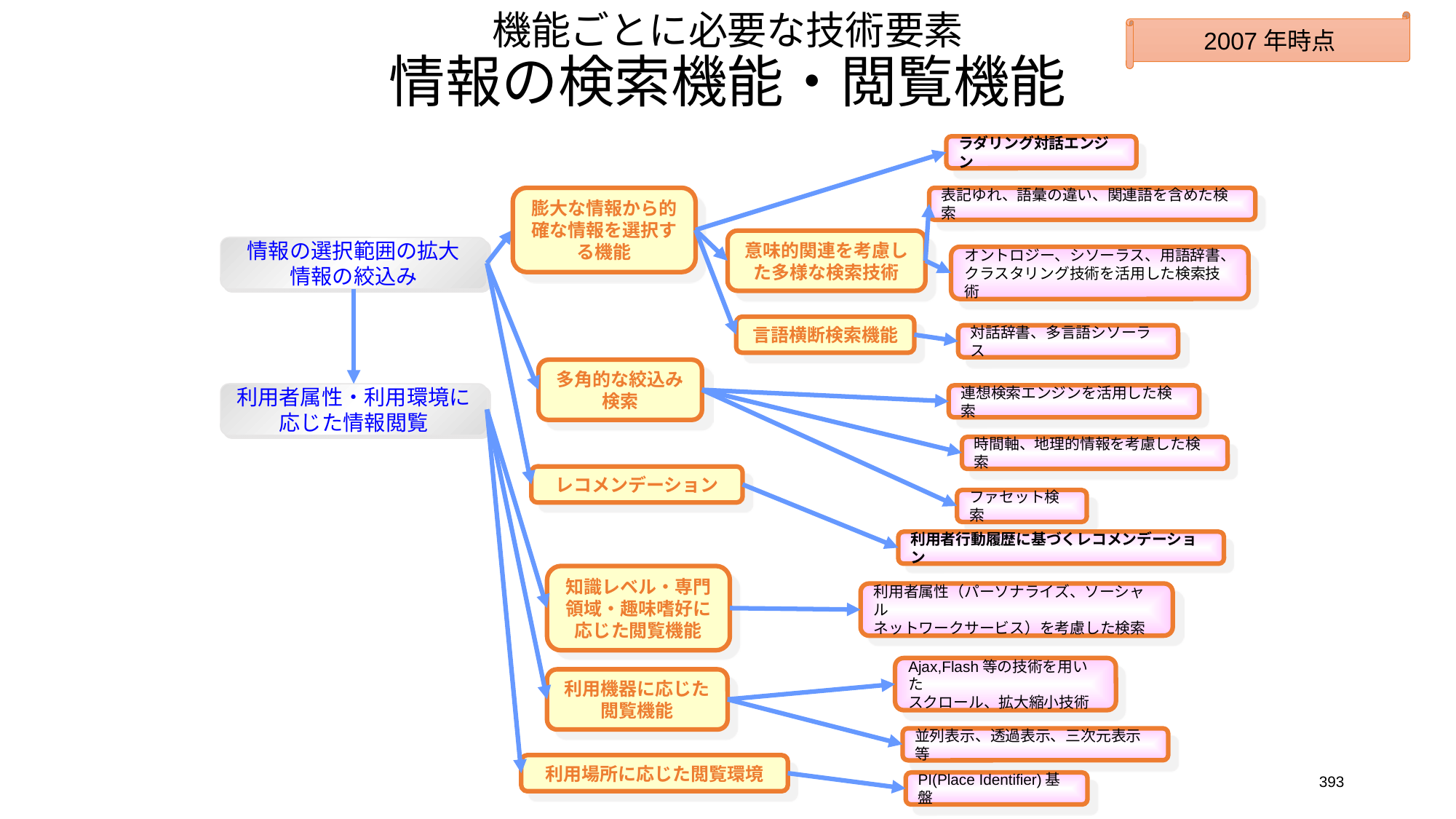

# 機能ごとに必要な技術要素 情報の検索機能・閲覧機能
2007年時点
ラダリング対話エンジン
膨大な情報から的確な情報を選択する機能
表記ゆれ、語彙の違い、関連語を含めた検索
意味的関連を考慮した多様な検索技術
情報の選択範囲の拡大
情報の絞込み
オントロジー、シソーラス、用語辞書、
クラスタリング技術を活用した検索技術
言語横断検索機能
対話辞書、多言語シソーラス
多角的な絞込み検索
利用者属性・利用環境に
応じた情報閲覧
連想検索エンジンを活用した検索
時間軸、地理的情報を考慮した検索
レコメンデーション
ファセット検索
利用者行動履歴に基づくレコメンデーション
知識レベル・専門領域・趣味嗜好に応じた閲覧機能
利用者属性（パーソナライズ、ソーシャル
ネットワークサービス）を考慮した検索
Ajax,Flash等の技術を用いた
スクロール、拡大縮小技術
利用機器に応じた閲覧機能
並列表示、透過表示、三次元表示等
利用場所に応じた閲覧環境
393
PI(Place Identifier)基盤